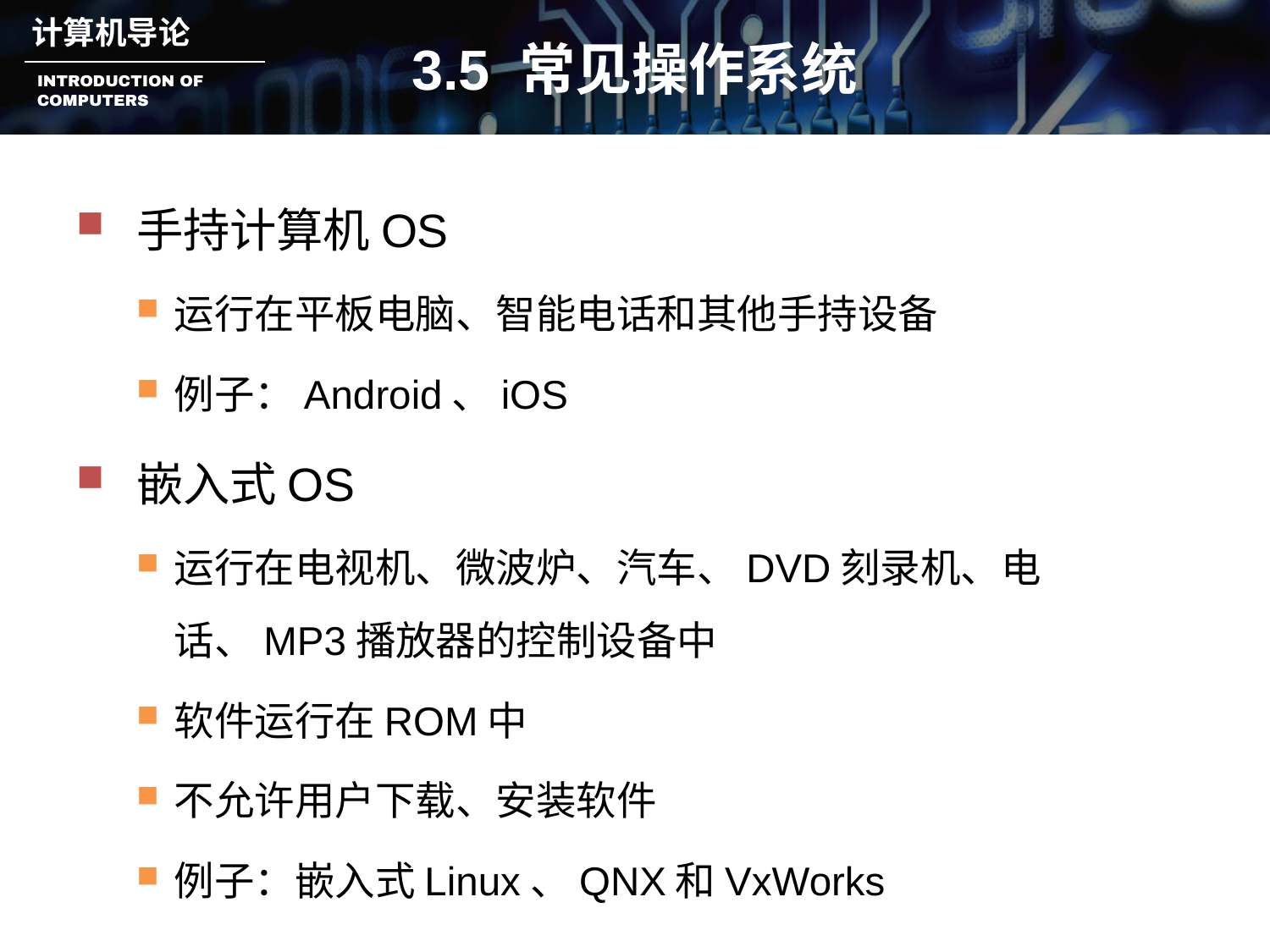

# 3.5 常见操作系统
手持计算机OS
运行在平板电脑、智能电话和其他手持设备
例子：Android、iOS
嵌入式OS
运行在电视机、微波炉、汽车、DVD刻录机、电话、MP3播放器的控制设备中
软件运行在ROM中
不允许用户下载、安装软件
例子：嵌入式Linux、QNX和VxWorks